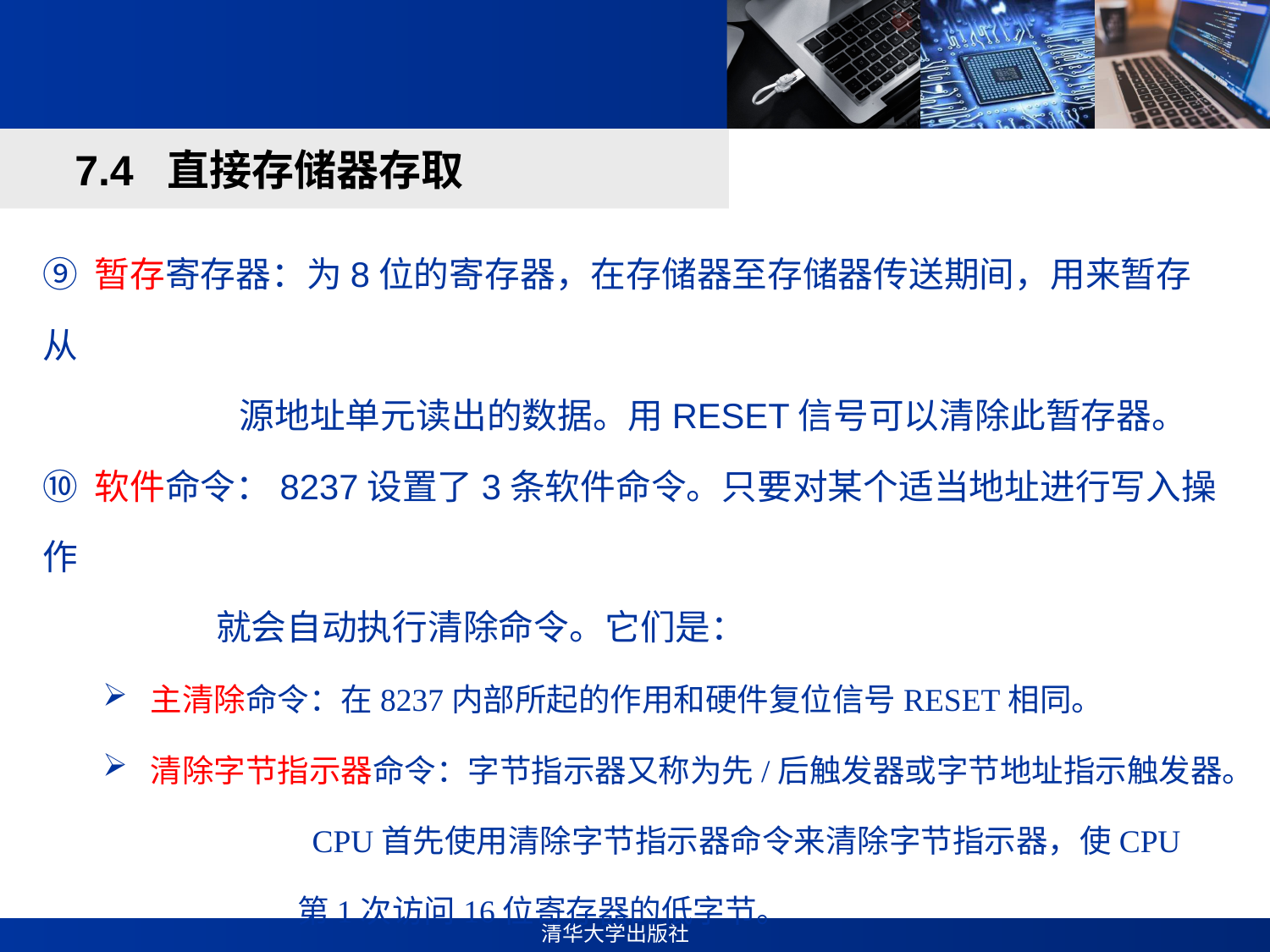

#
7.4  直接存储器存取
⑨ 暂存寄存器：为8位的寄存器，在存储器至存储器传送期间，用来暂存从
                        源地址单元读出的数据。用RESET信号可以清除此暂存器。
⑩ 软件命令：8237设置了3条软件命令。只要对某个适当地址进行写入操作
                     就会自动执行清除命令。它们是：
主清除命令：在8237内部所起的作用和硬件复位信号RESET相同。
清除字节指示器命令：字节指示器又称为先/后触发器或字节地址指示触发器。
                          CPU首先使用清除字节指示器命令来清除字节指示器，使CPU
                          第1次访问16位寄存器的低字节。
清除屏蔽寄存器命令：清除4个通道的全部屏蔽位